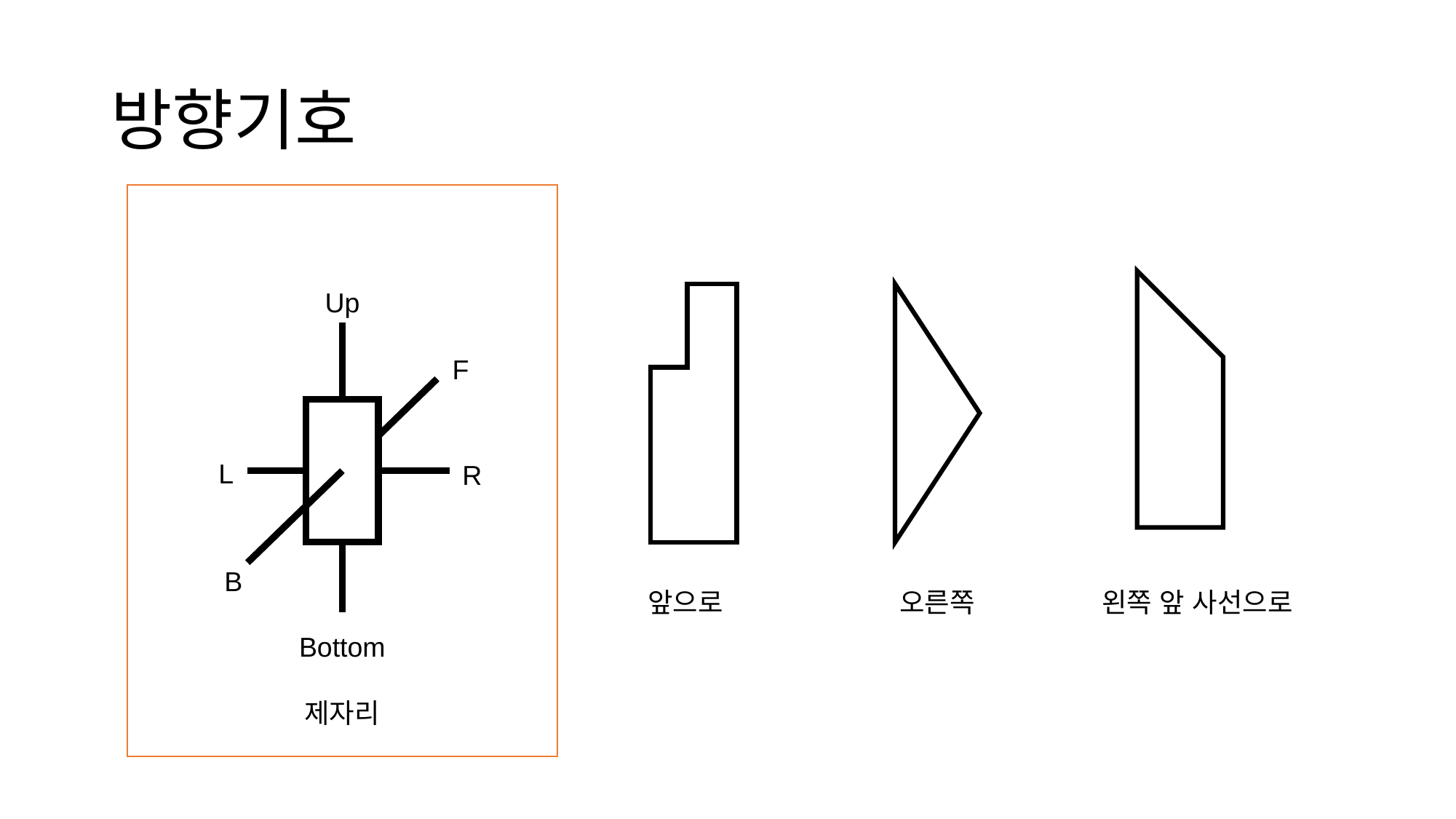

# 방향기호

Up
F

L
R
B
Bottom

앞으로
오른쪽
왼쪽 앞 사선으로
제자리